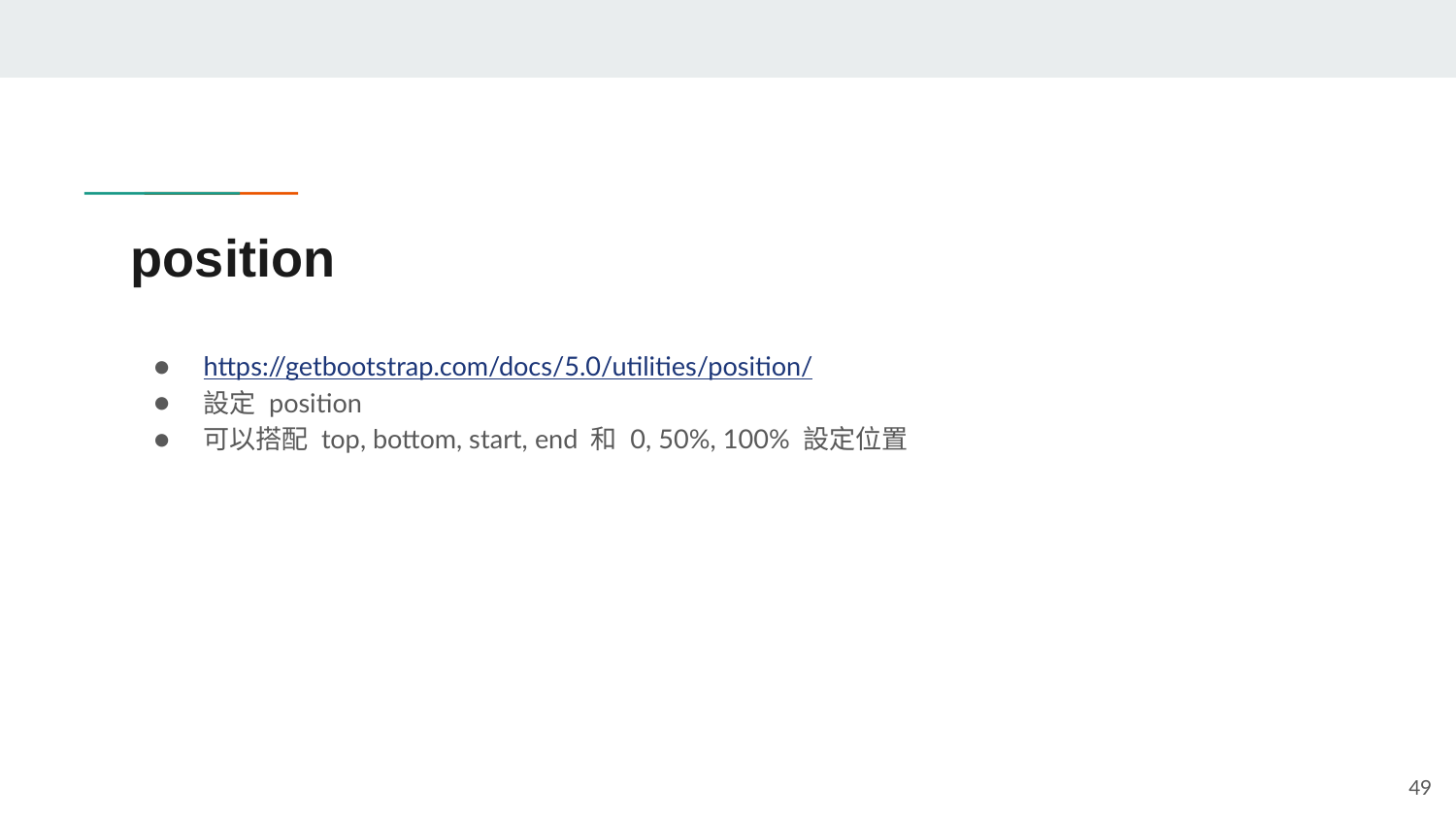

# position
https://getbootstrap.com/docs/5.0/utilities/position/
設定 position
可以搭配 top, bottom, start, end 和 0, 50%, 100% 設定位置
49